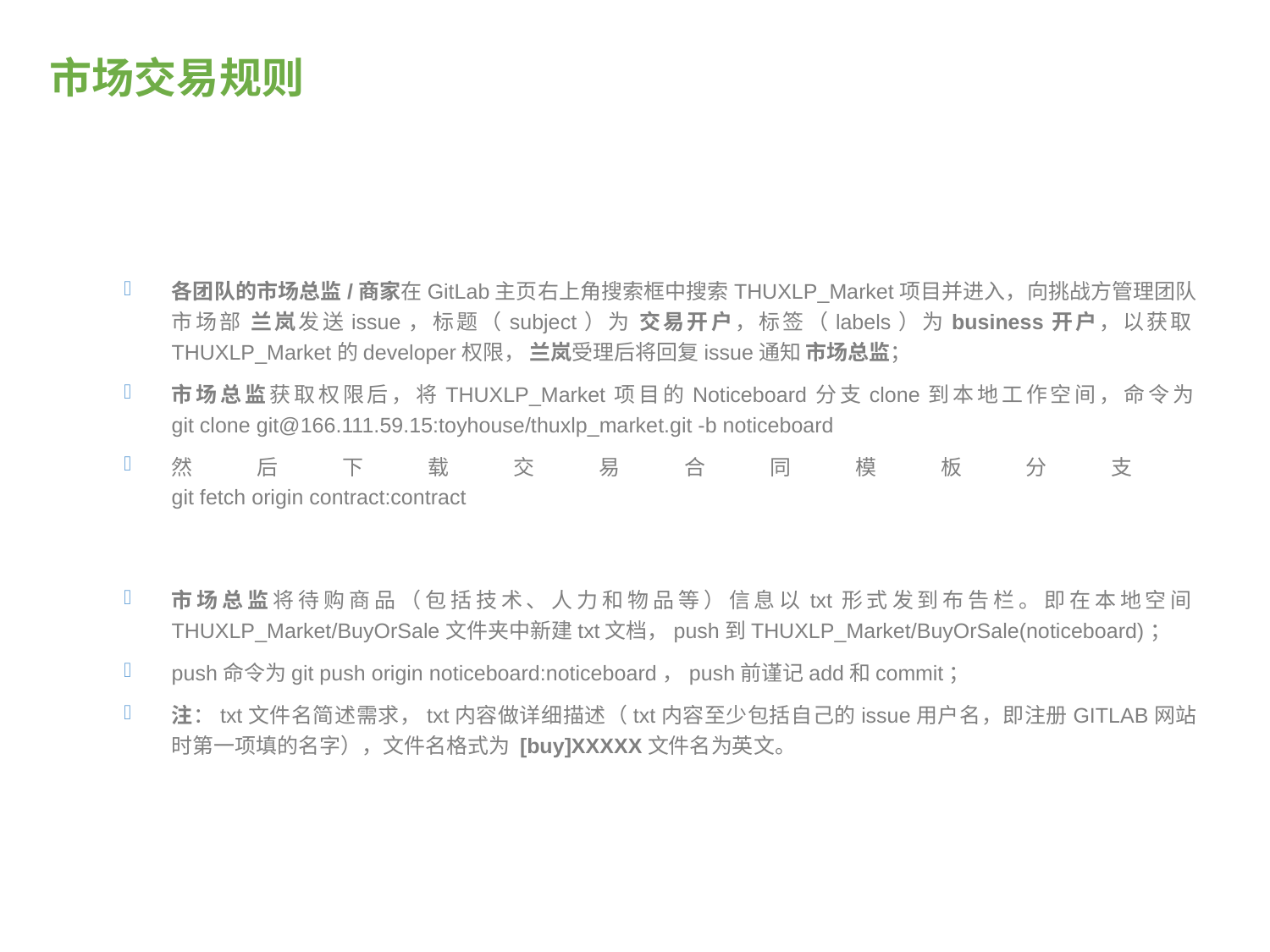

# 市场交易规则
流程
1.
各团队的市场总监/商家在GitLab主页右上角搜索框中搜索THUXLP_Market项目并进入，向挑战方管理团队市场部 兰岚发送issue，标题（subject）为 交易开户，标签（labels）为business开户，以获取THUXLP_Market的developer权限， 兰岚受理后将回复issue通知 市场总监；
市场总监获取权限后，将THUXLP_Market项目的Noticeboard分支clone到本地工作空间，命令为
git clone git@166.111.59.15:toyhouse/thuxlp_market.git -b noticeboard
然后下载交易合同模板分支
git fetch origin contract:contract
2.
市场总监将待购商品（包括技术、人力和物品等）信息以txt形式发到布告栏。即在本地空间THUXLP_Market/BuyOrSale文件夹中新建txt文档，push到THUXLP_Market/BuyOrSale(noticeboard)；
push命令为git push origin noticeboard:noticeboard，push前谨记add和commit；
注：txt文件名简述需求，txt内容做详细描述（txt内容至少包括自己的issue用户名，即注册GITLAB网站时第一项填的名字），文件名格式为 [buy]XXXXX文件名为英文。